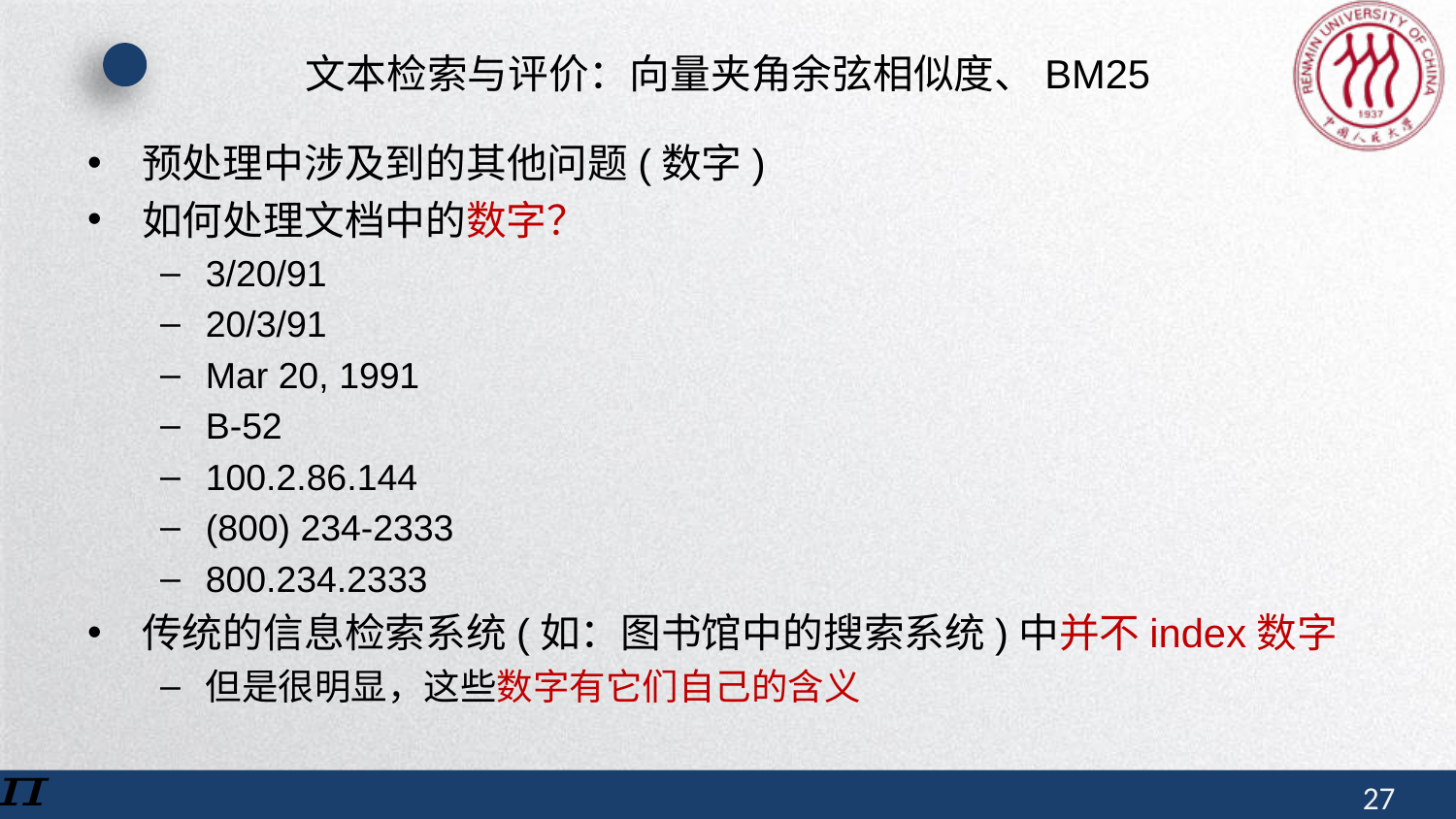

# 文本检索与评价：向量夹角余弦相似度、BM25
预处理中涉及到的其他问题(数字)
如何处理文档中的数字？
3/20/91
20/3/91
Mar 20, 1991
B-52
100.2.86.144
(800) 234-2333
800.234.2333
传统的信息检索系统(如：图书馆中的搜索系统)中并不index数字
但是很明显，这些数字有它们自己的含义